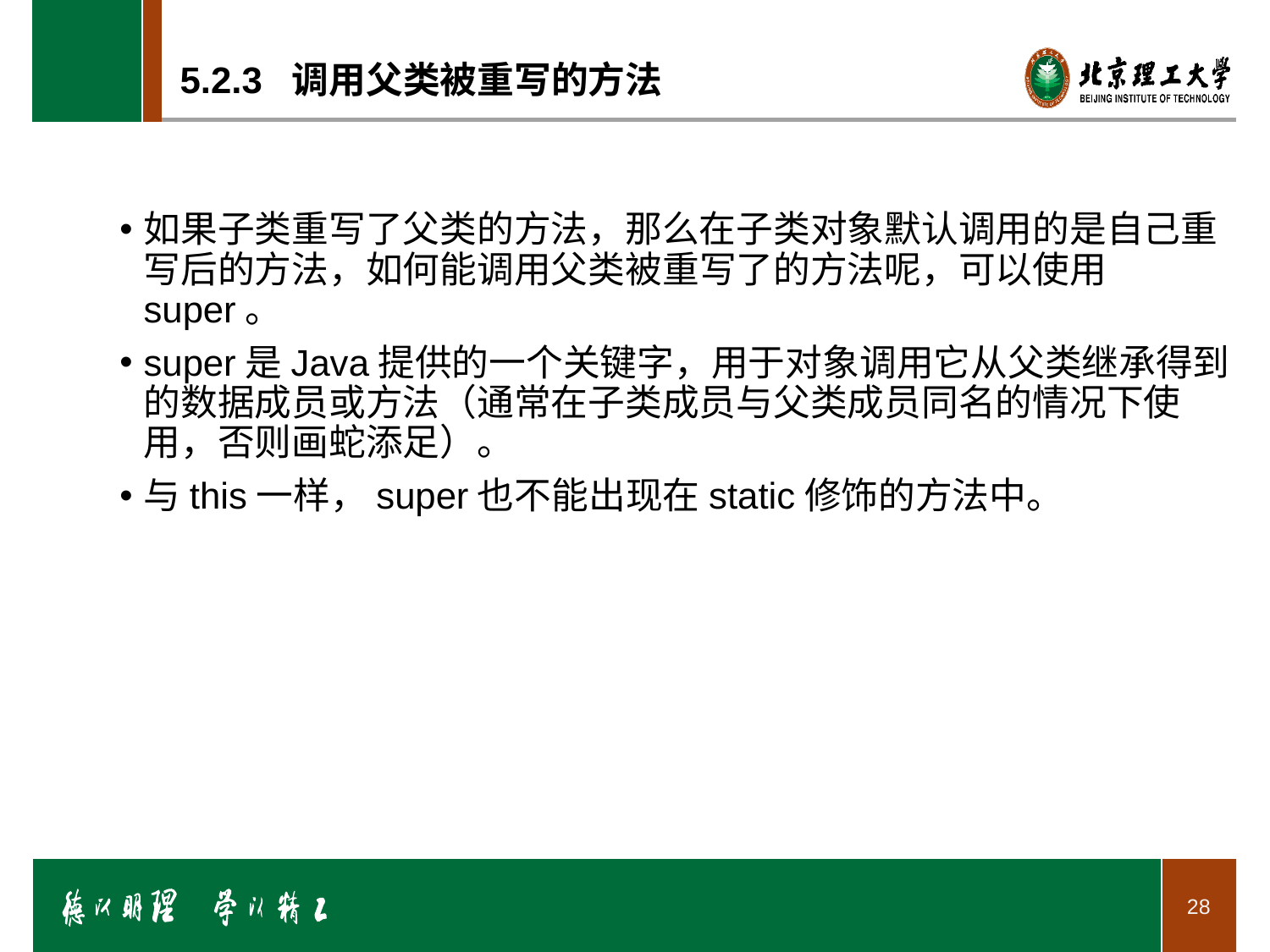

# 5.2.3  调用父类被重写的方法
如果子类重写了父类的方法，那么在子类对象默认调用的是自己重写后的方法，如何能调用父类被重写了的方法呢，可以使用super。
super是Java提供的一个关键字，用于对象调用它从父类继承得到的数据成员或方法（通常在子类成员与父类成员同名的情况下使用，否则画蛇添足）。
与this一样，super也不能出现在static修饰的方法中。